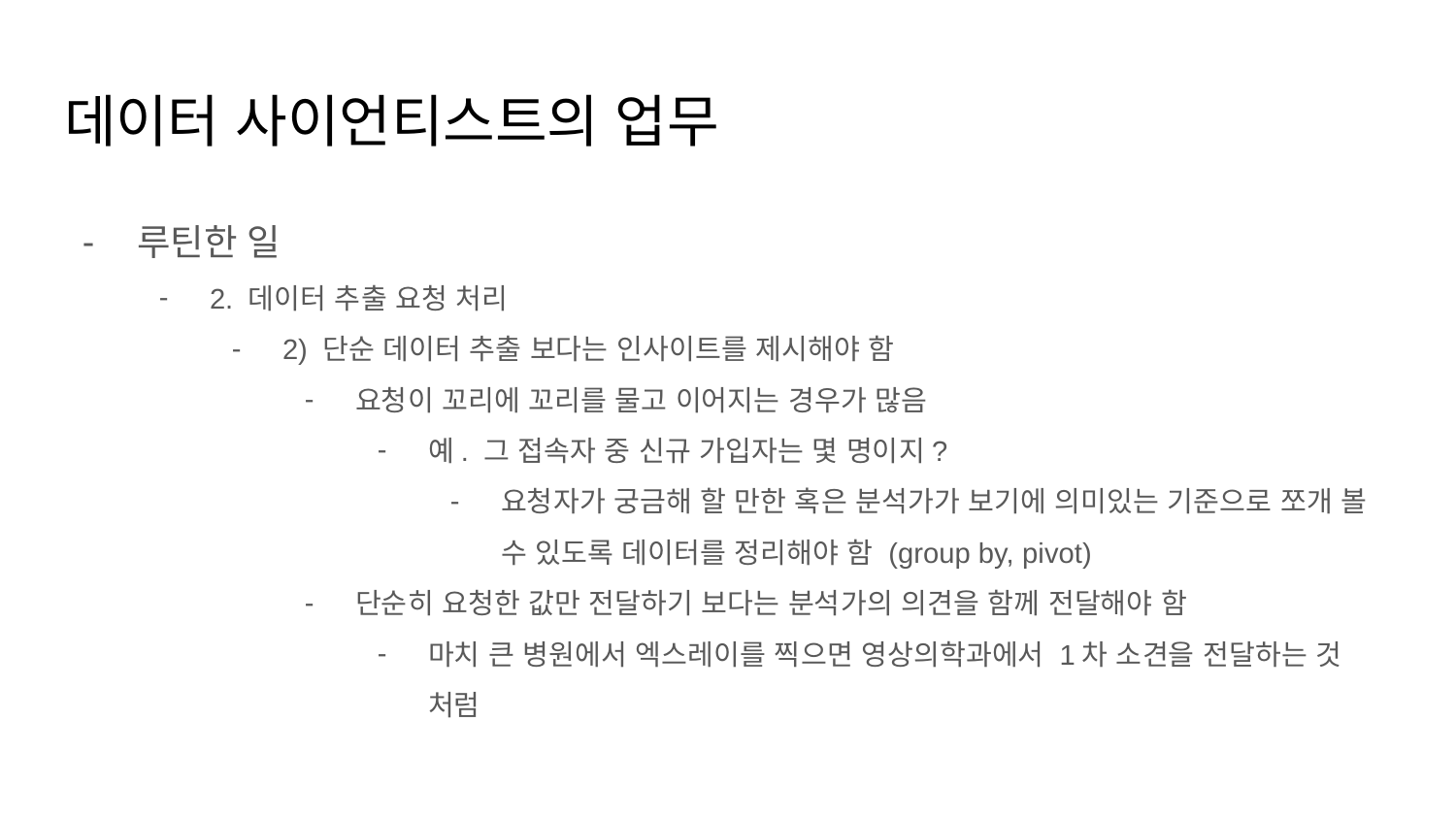

# 데이터 사이언티스트의 업무
루틴한 일
2. 데이터 추출 요청 처리
2) 단순 데이터 추출 보다는 인사이트를 제시해야 함
요청이 꼬리에 꼬리를 물고 이어지는 경우가 많음
예. 그 접속자 중 신규 가입자는 몇 명이지?
요청자가 궁금해 할 만한 혹은 분석가가 보기에 의미있는 기준으로 쪼개 볼 수 있도록 데이터를 정리해야 함 (group by, pivot)
단순히 요청한 값만 전달하기 보다는 분석가의 의견을 함께 전달해야 함
마치 큰 병원에서 엑스레이를 찍으면 영상의학과에서 1차 소견을 전달하는 것 처럼